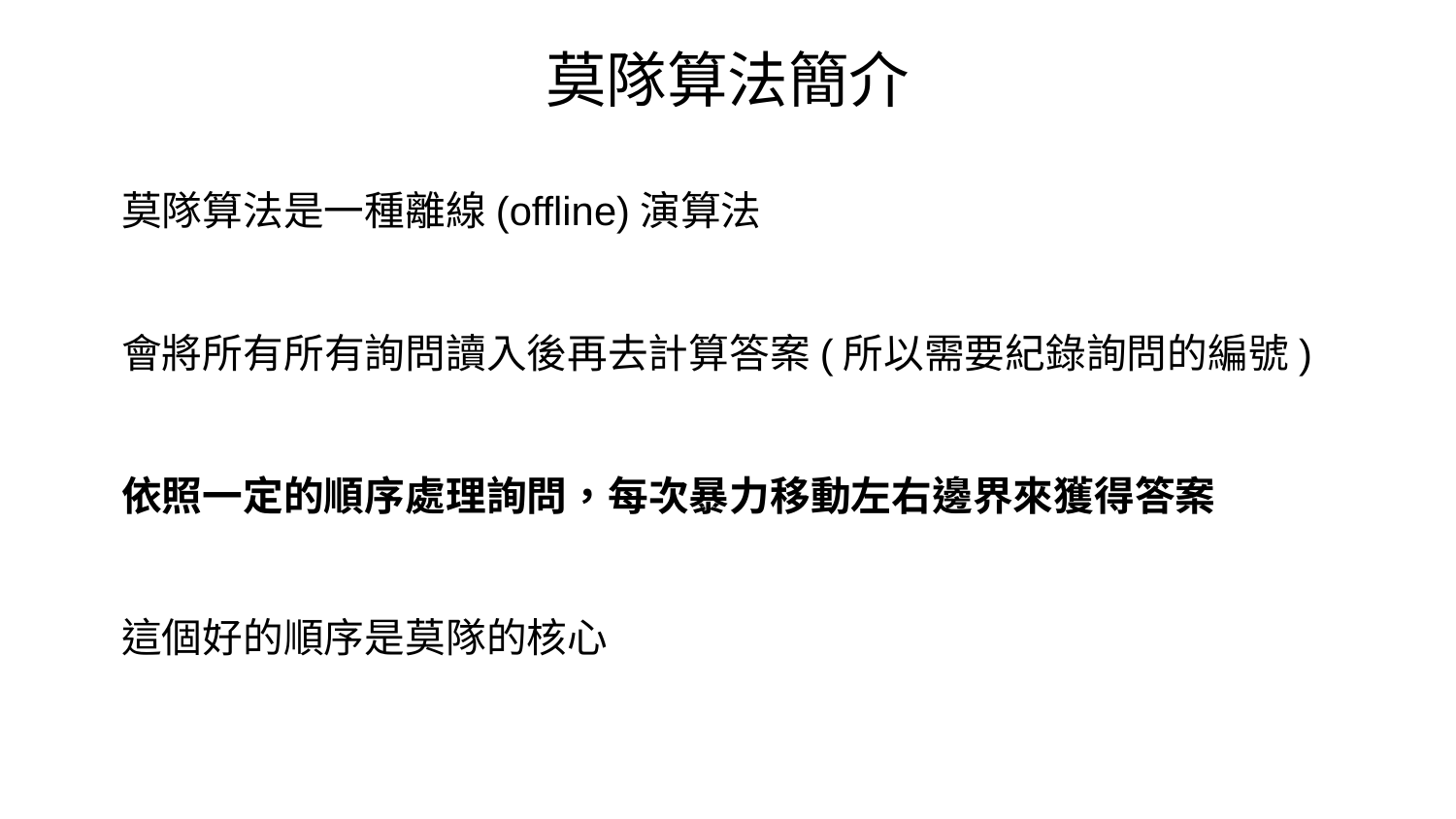

莫隊算法簡介
莫隊算法是一種離線(offline)演算法
會將所有所有詢問讀入後再去計算答案(所以需要紀錄詢問的編號)
依照一定的順序處理詢問，每次暴力移動左右邊界來獲得答案

這個好的順序是莫隊的核心